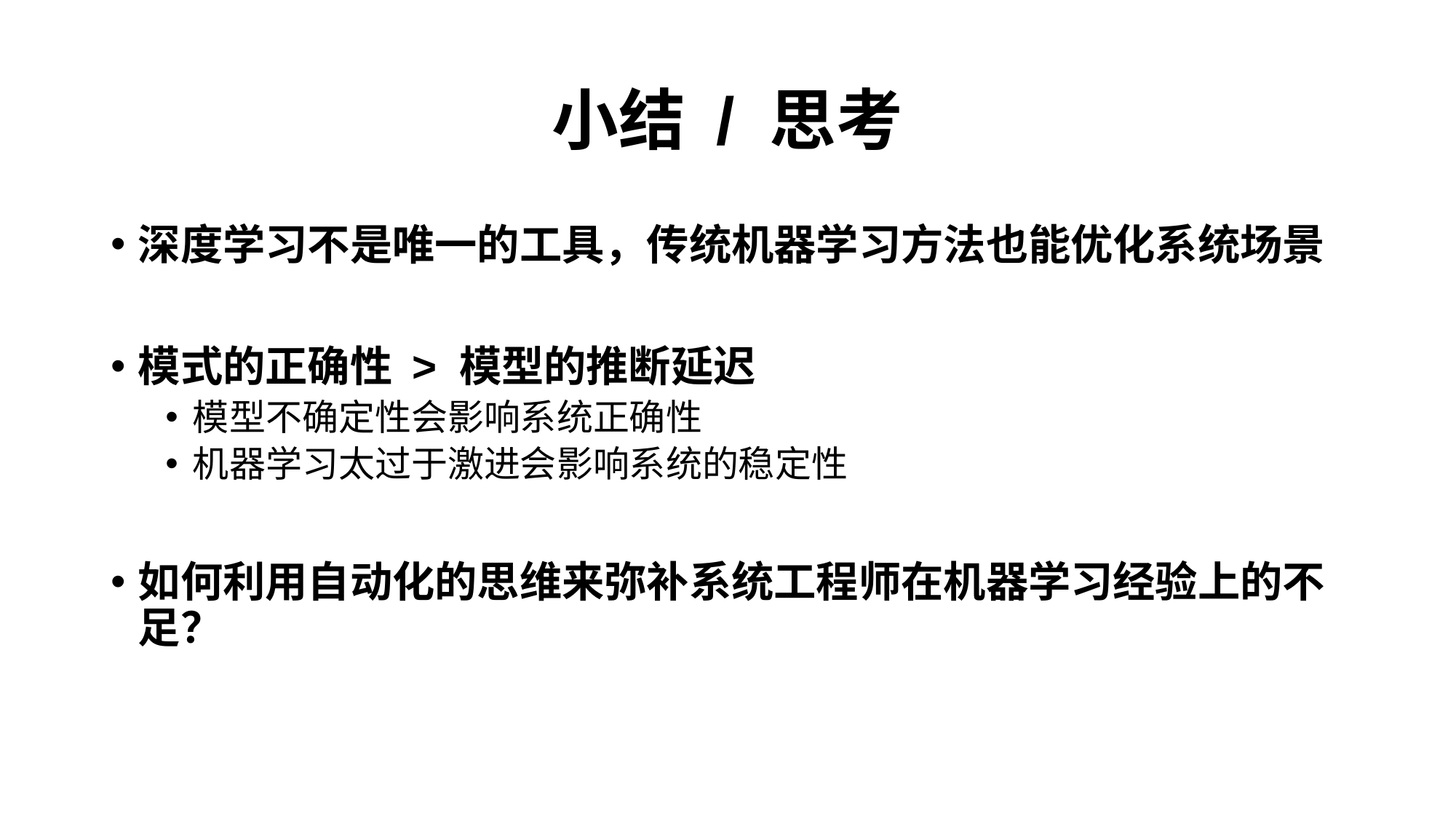

# 小结 / 思考
深度学习不是唯一的工具，传统机器学习方法也能优化系统场景

模式的正确性 > 模型的推断延迟
模型不确定性会影响系统正确性
机器学习太过于激进会影响系统的稳定性

如何利用自动化的思维来弥补系统工程师在机器学习经验上的不足？